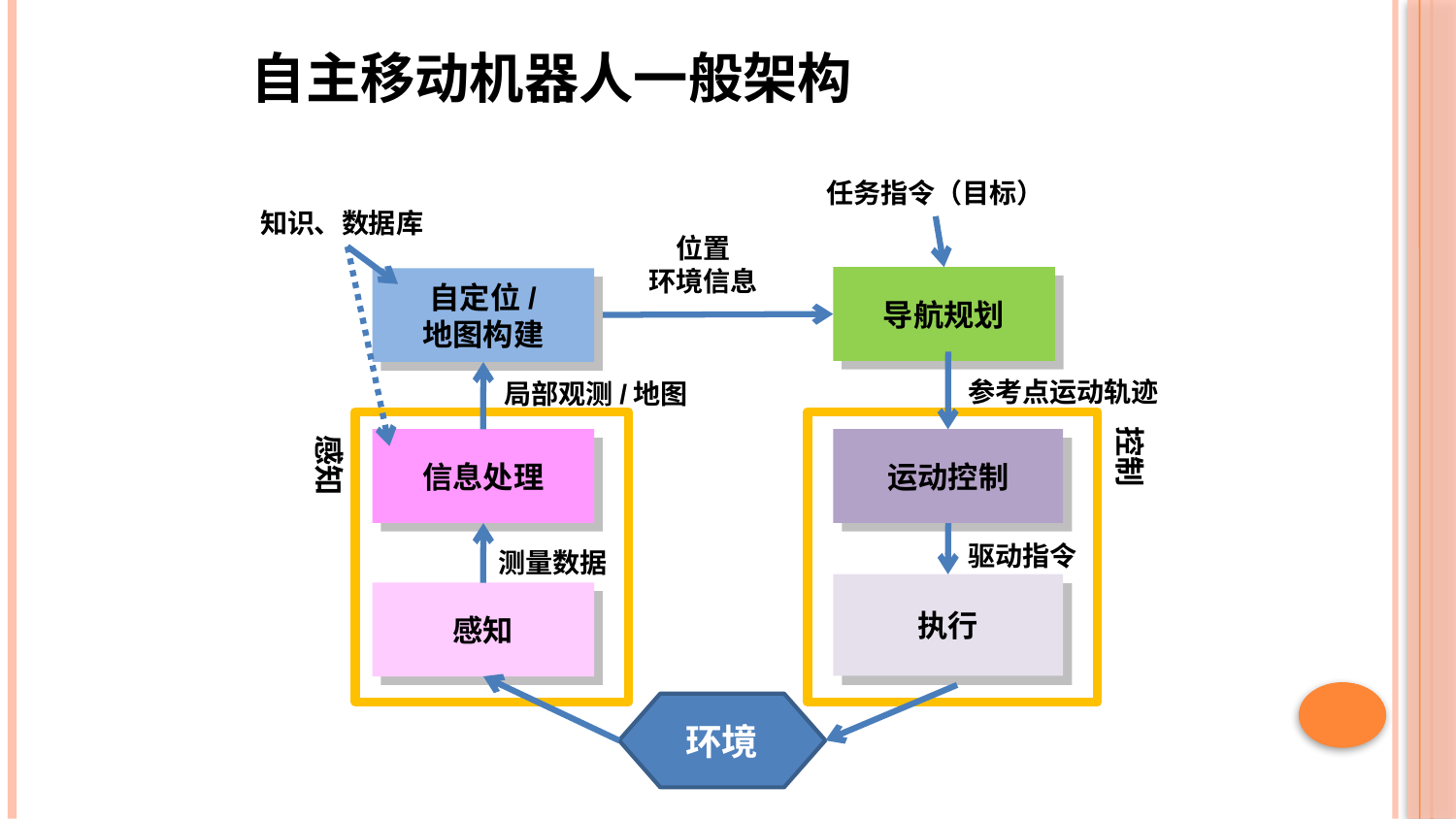

# 自主移动机器人一般架构
任务指令（目标）
知识、数据库
位置
环境信息
导航规划

自定位/
地图构建

参考点运动轨迹
局部观测/地图

控制
感知
信息处理

运动控制

驱动指令
测量数据
执行

感知

环境